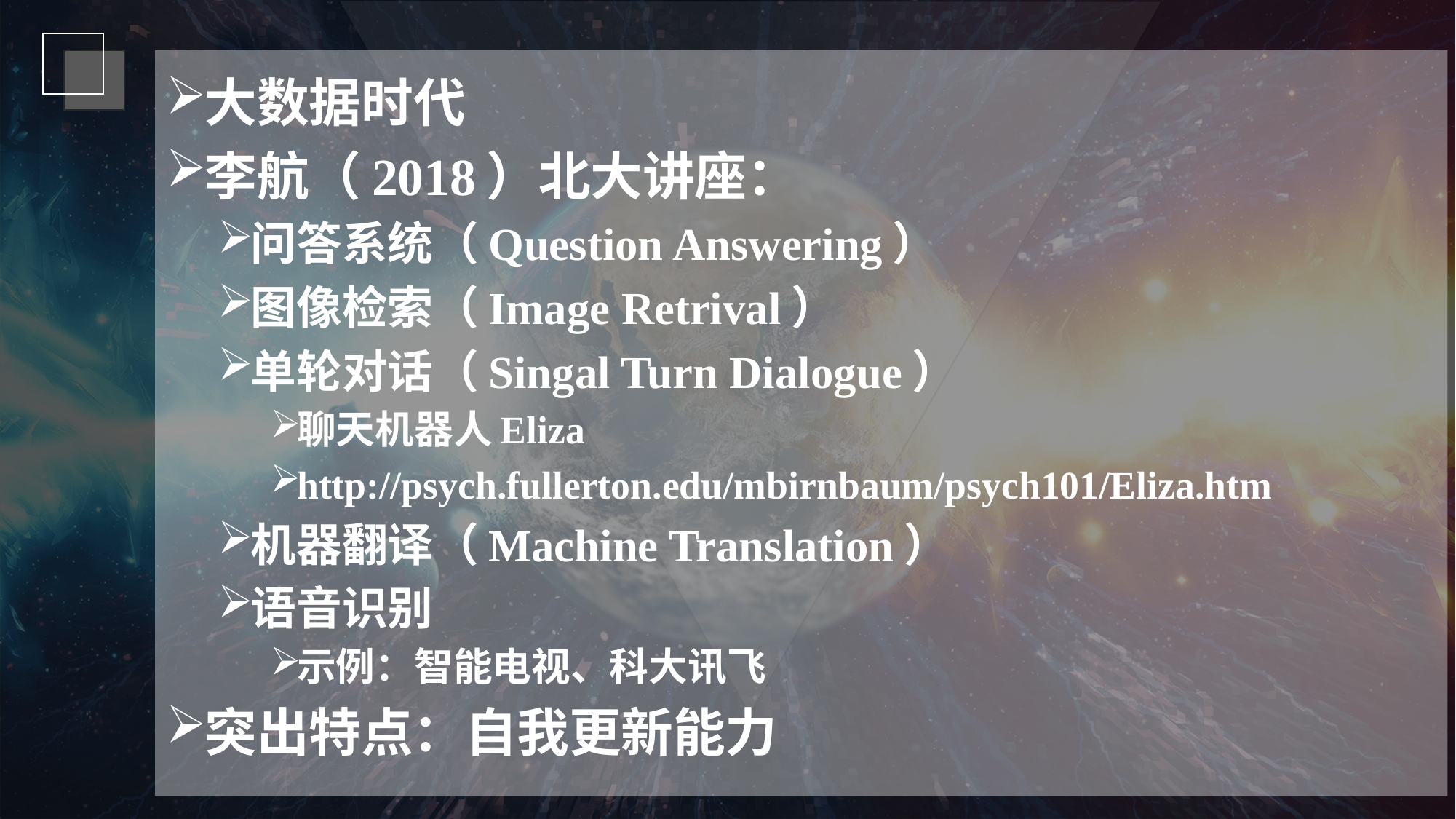

大数据时代
李航（2018）北大讲座：
问答系统（Question Answering）
图像检索（Image Retrival）
单轮对话（Singal Turn Dialogue）
聊天机器人Eliza
http://psych.fullerton.edu/mbirnbaum/psych101/Eliza.htm
机器翻译（Machine Translation）
语音识别
示例：智能电视、科大讯飞
突出特点：自我更新能力